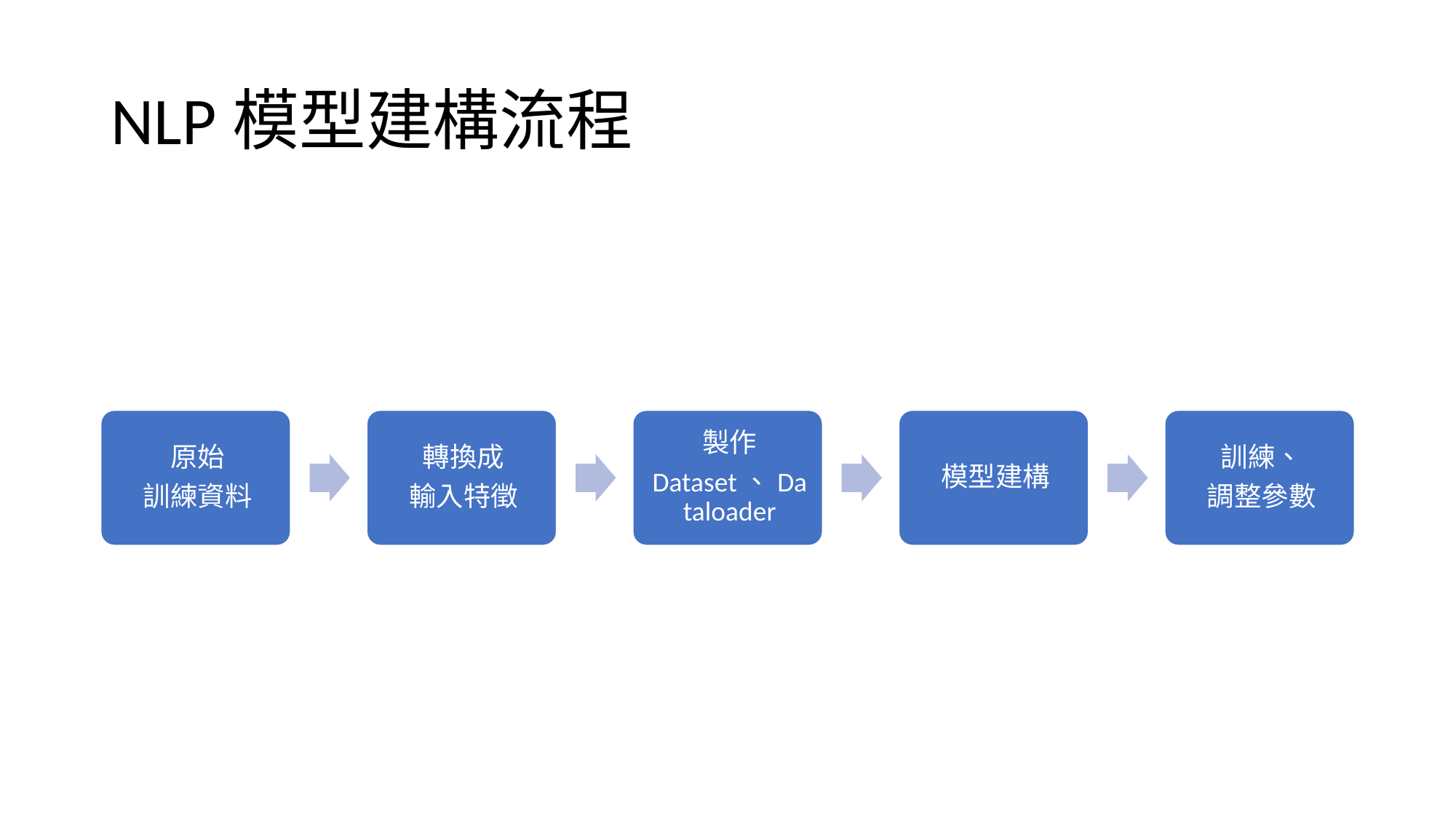

# NLP模型建構流程
原始
訓練資料

轉換成
輸入特徵

製作
Dataset、Dataloader

模型建構

訓練、
調整參數